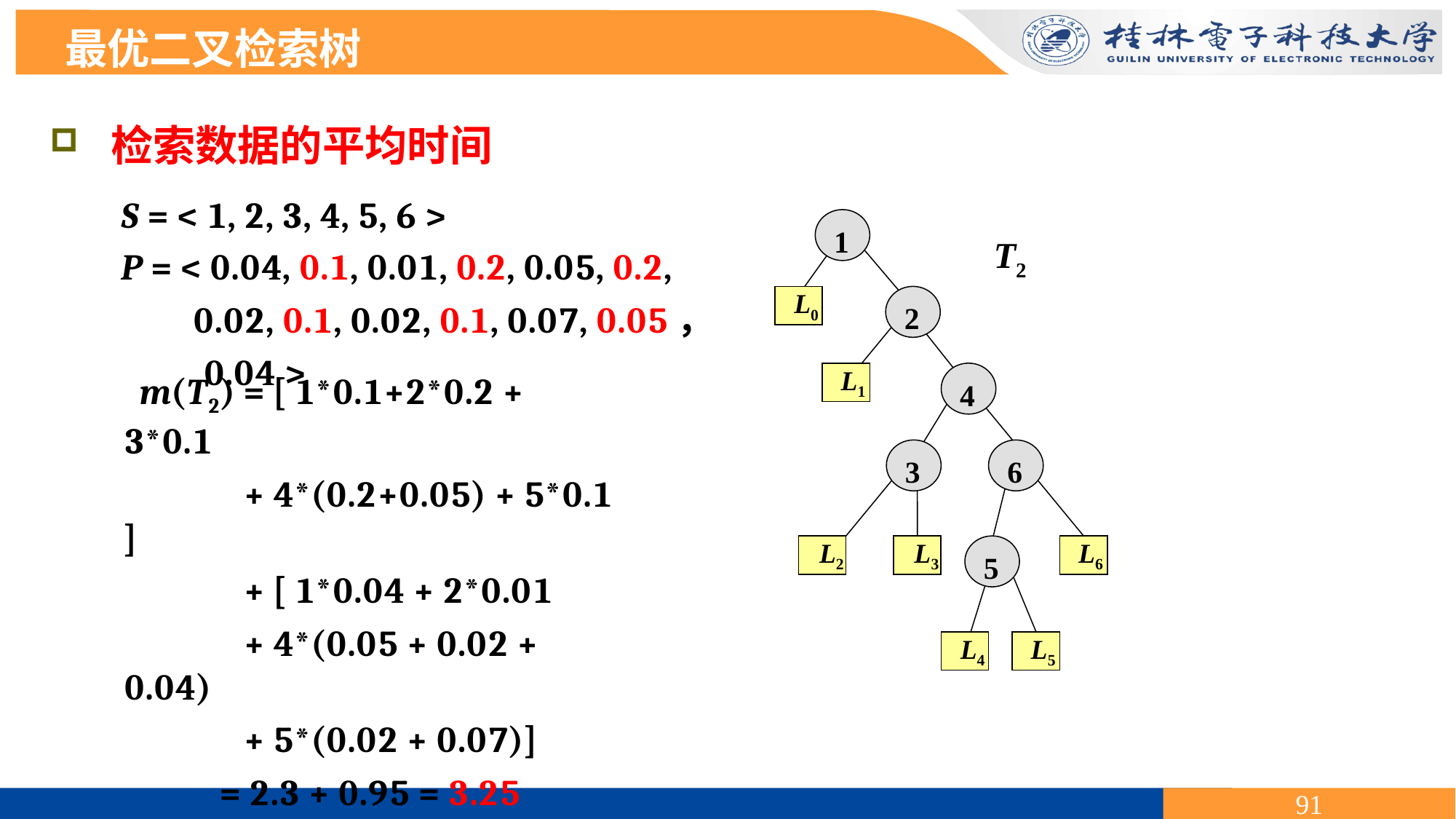

最优二叉检索树
 检索数据的平均时间

S = < 1, 2, 3, 4, 5, 6 >
P = < 0.04, 0.1, 0.01, 0.2, 0.05, 0.2,
         0.02, 0.1, 0.02, 0.1, 0.07, 0.05，
         0.04 >
1
   L0
2
   L1
4
3
6
   L2
   L3
5
   L6
   L4
   L5

T2
m(T2) = [ 1*0.1+2*0.2 + 3*0.1
             + 4*(0.2+0.05) + 5*0.1 ]
            + [ 1*0.04 + 2*0.01
            + 4*(0.05 + 0.02 + 0.04)
            + 5*(0.02 + 0.07)]
         = 2.3 + 0.95 = 3.25